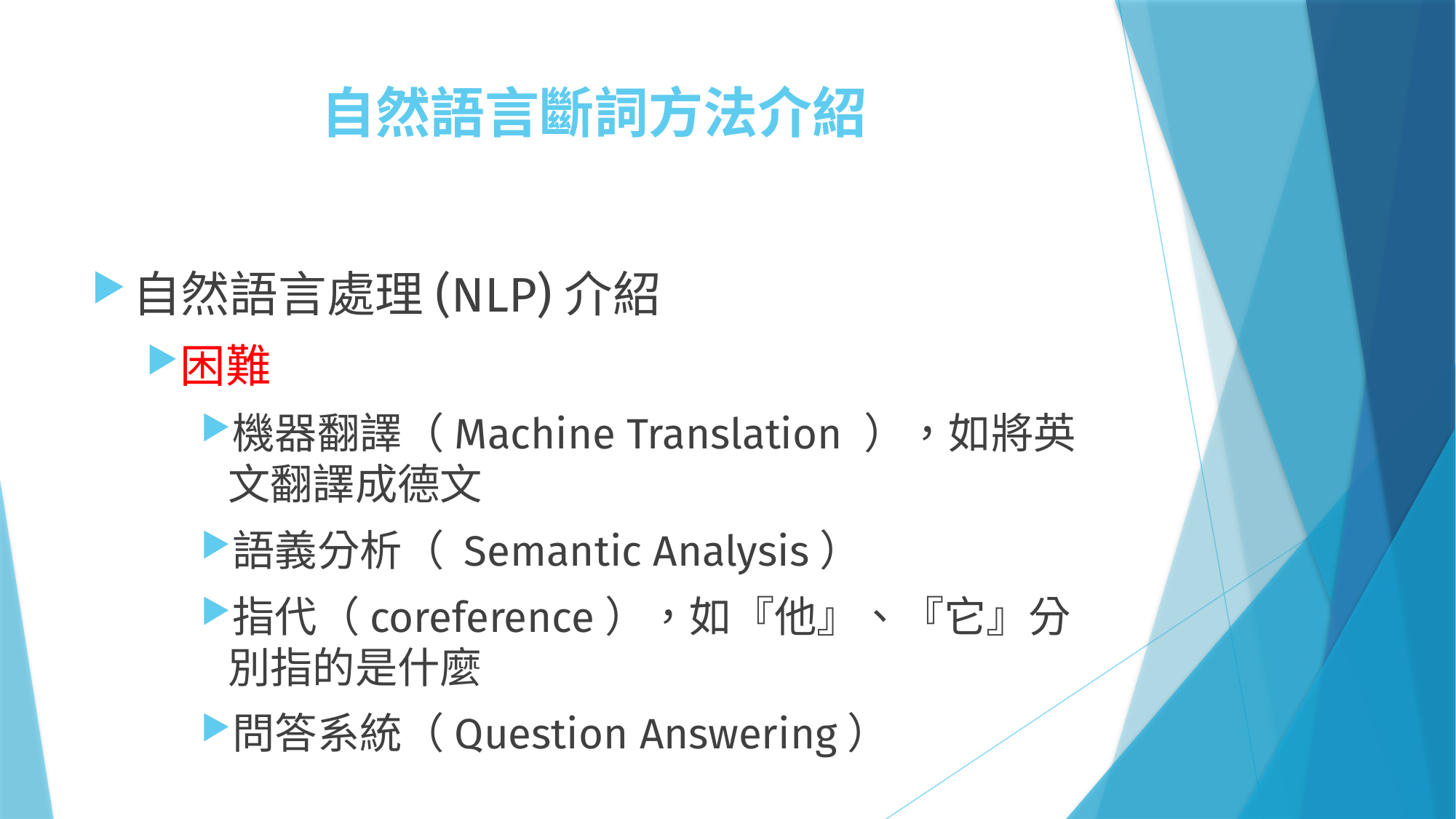

# 自然語言斷詞方法介紹
自然語言處理(NLP)介紹
困難
機器翻譯（Machine Translation ），如將英文翻譯成德文
語義分析（ Semantic Analysis）
指代（coreference），如『他』、『它』分別指的是什麼
問答系統（Question Answering）